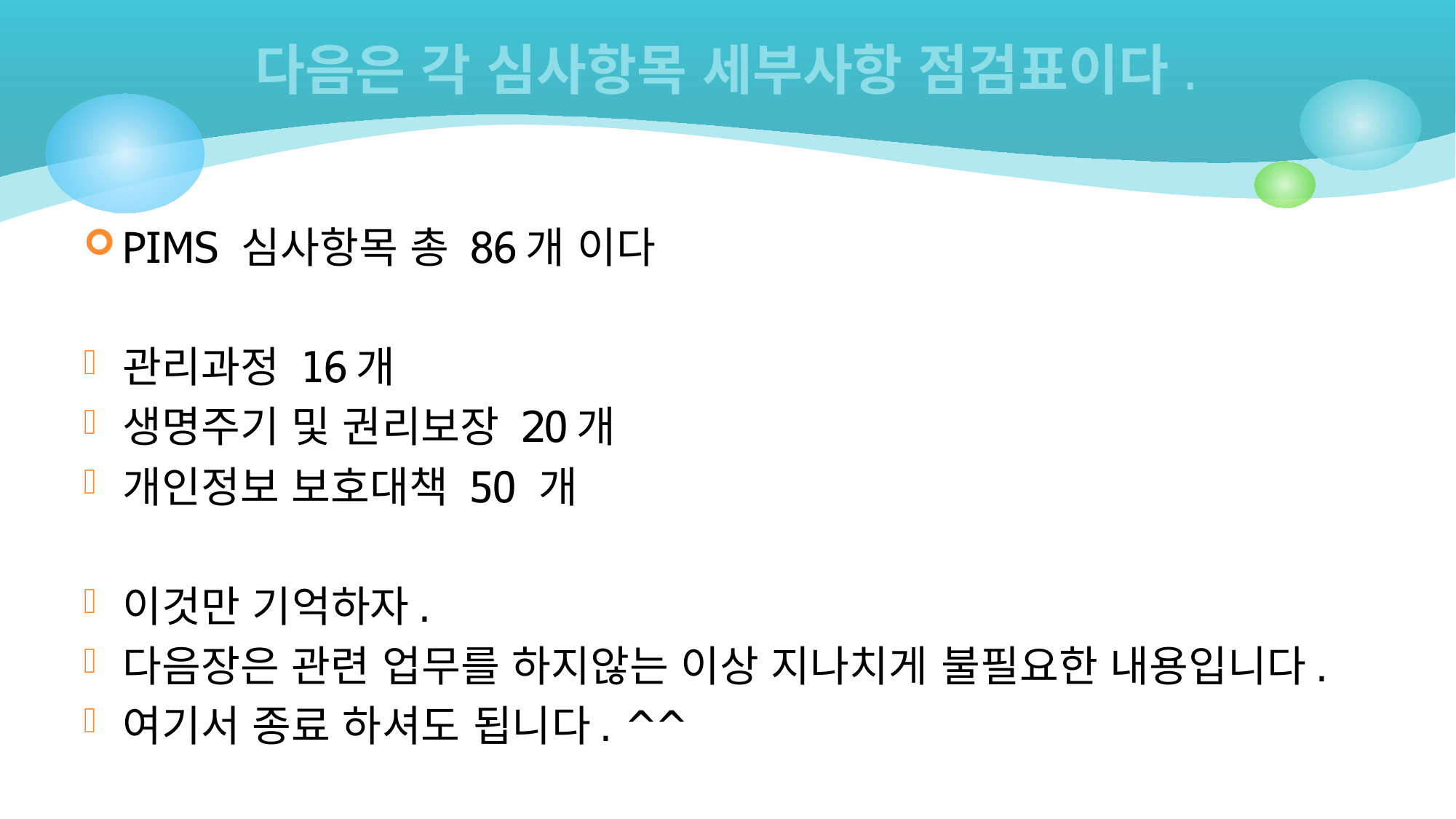

# 다음은 각 심사항목 세부사항 점검표이다.
PIMS 심사항목 총 86개 이다

관리과정 16개
생명주기 및 권리보장 20개
개인정보 보호대책 50 개

이것만 기억하자.
다음장은 관련 업무를 하지않는 이상 지나치게 불필요한 내용입니다.
여기서 종료 하셔도 됩니다. ^^